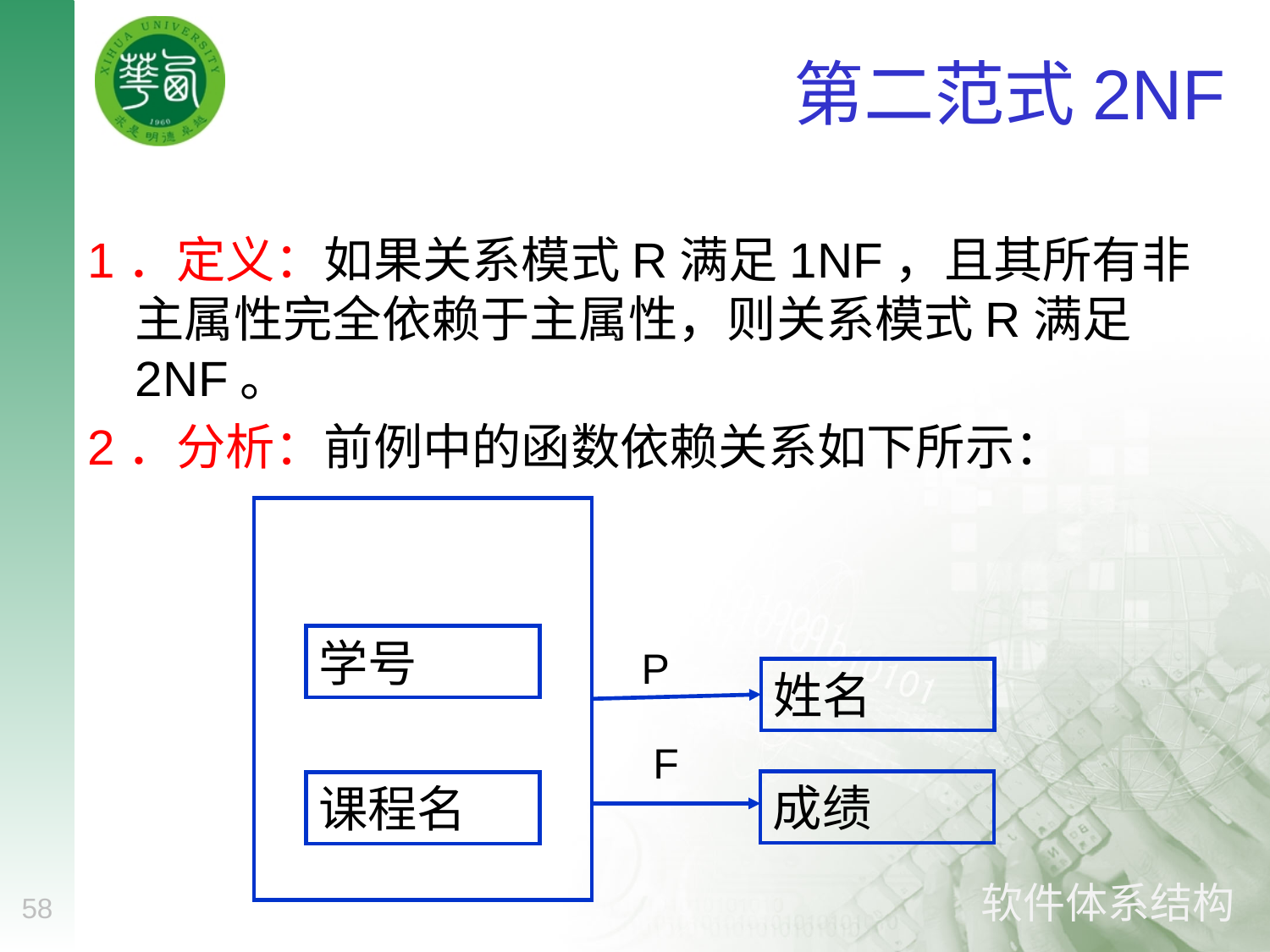

# 第二范式2NF
1．定义：如果关系模式R满足1NF，且其所有非主属性完全依赖于主属性，则关系模式R满足2NF。
2．分析：前例中的函数依赖关系如下所示：

学号
P
姓名
F
成绩
课程名

58